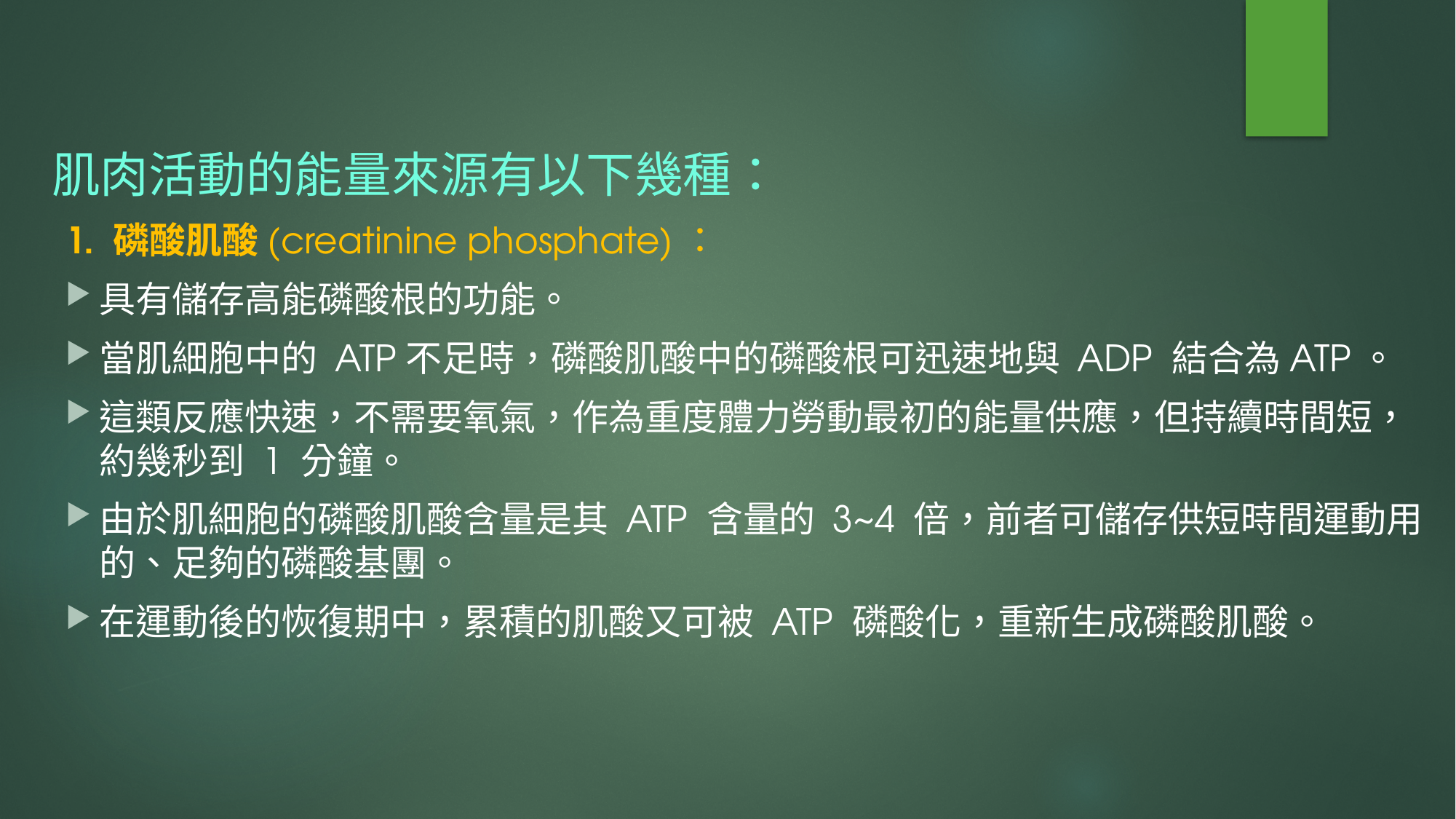

肌肉活動的能量來源有以下幾種：
1. 磷酸肌酸(creatinine phosphate)：
具有儲存高能磷酸根的功能。
當肌細胞中的 ATP不足時，磷酸肌酸中的磷酸根可迅速地與 ADP 結合為ATP。
這類反應快速，不需要氧氣，作為重度體力勞動最初的能量供應，但持續時間短，約幾秒到 1 分鐘。
由於肌細胞的磷酸肌酸含量是其 ATP 含量的 3~4 倍，前者可儲存供短時間運動用的、足夠的磷酸基團。
在運動後的恢復期中，累積的肌酸又可被 ATP 磷酸化，重新生成磷酸肌酸。